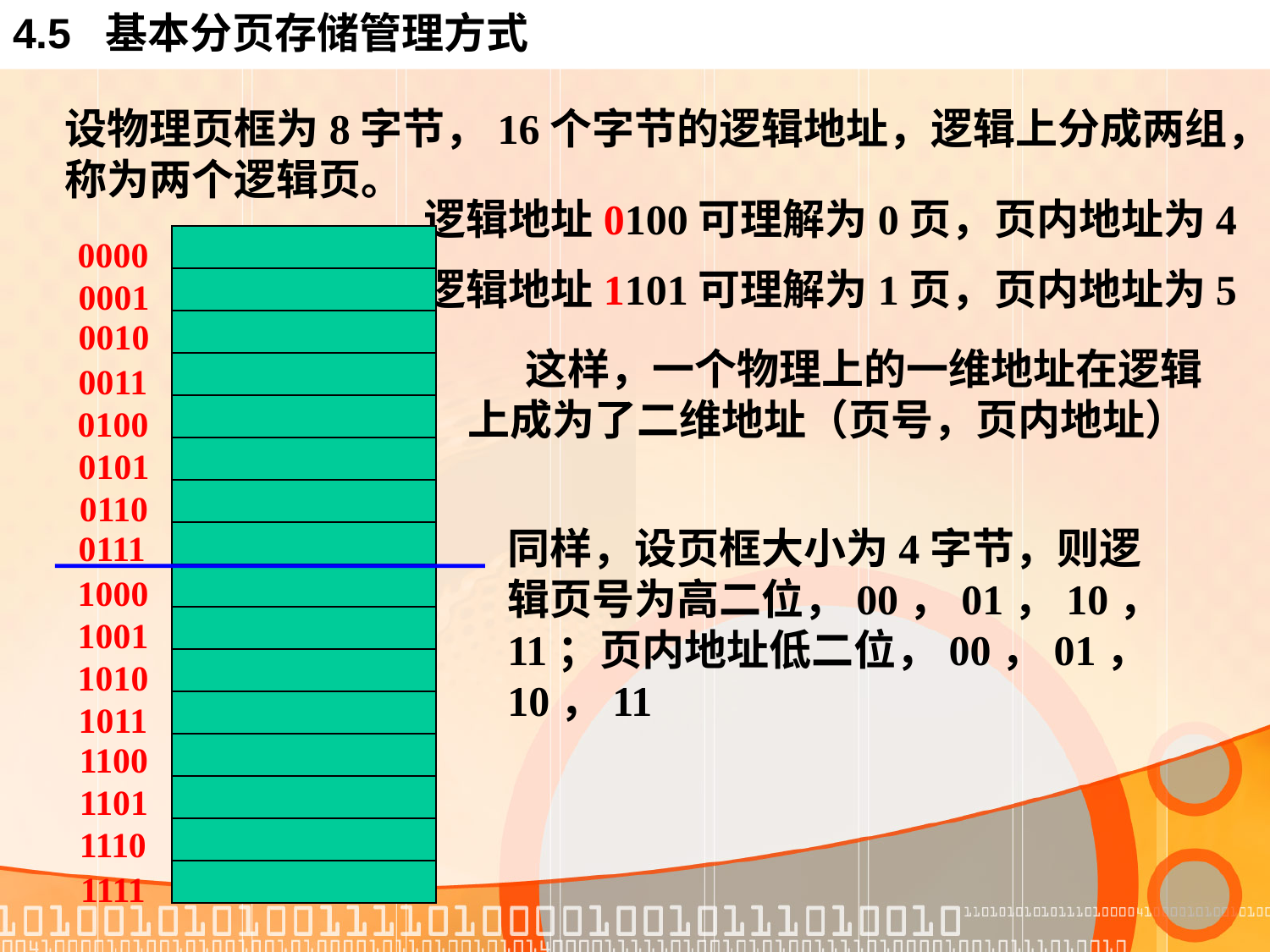

# 4.5  基本分页存储管理方式
设物理页框为8字节，16个字节的逻辑地址，逻辑上分成两组，
称为两个逻辑页。
逻辑地址0100可理解为0页，页内地址为4
0000

0001

0010

0011

0100

0101

0110

0111

1000

1001

1010

1011

1100

1101

1110

1111

逻辑地址1101可理解为1页，页内地址为5
     这样，一个物理上的一维地址在逻辑上成为了二维地址（页号，页内地址）
同样，设页框大小为4字节，则逻辑页号为高二位，00，01，10，11；页内地址低二位，00，01，10，11